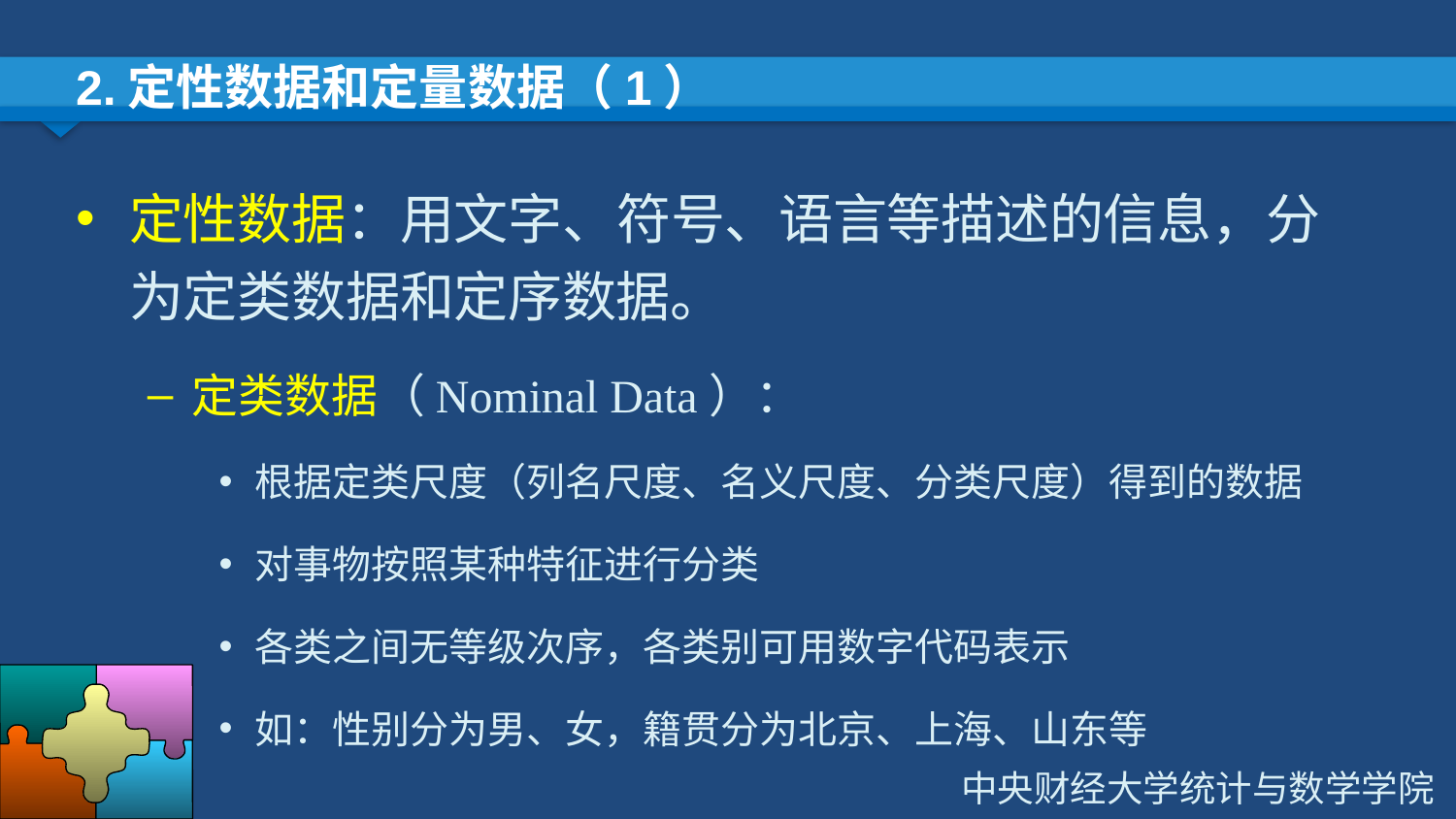

# 2.定性数据和定量数据（1）
定性数据：用文字、符号、语言等描述的信息，分为定类数据和定序数据。
定类数据（Nominal Data）：
根据定类尺度（列名尺度、名义尺度、分类尺度）得到的数据
对事物按照某种特征进行分类
各类之间无等级次序，各类别可用数字代码表示
如：性别分为男、女，籍贯分为北京、上海、山东等